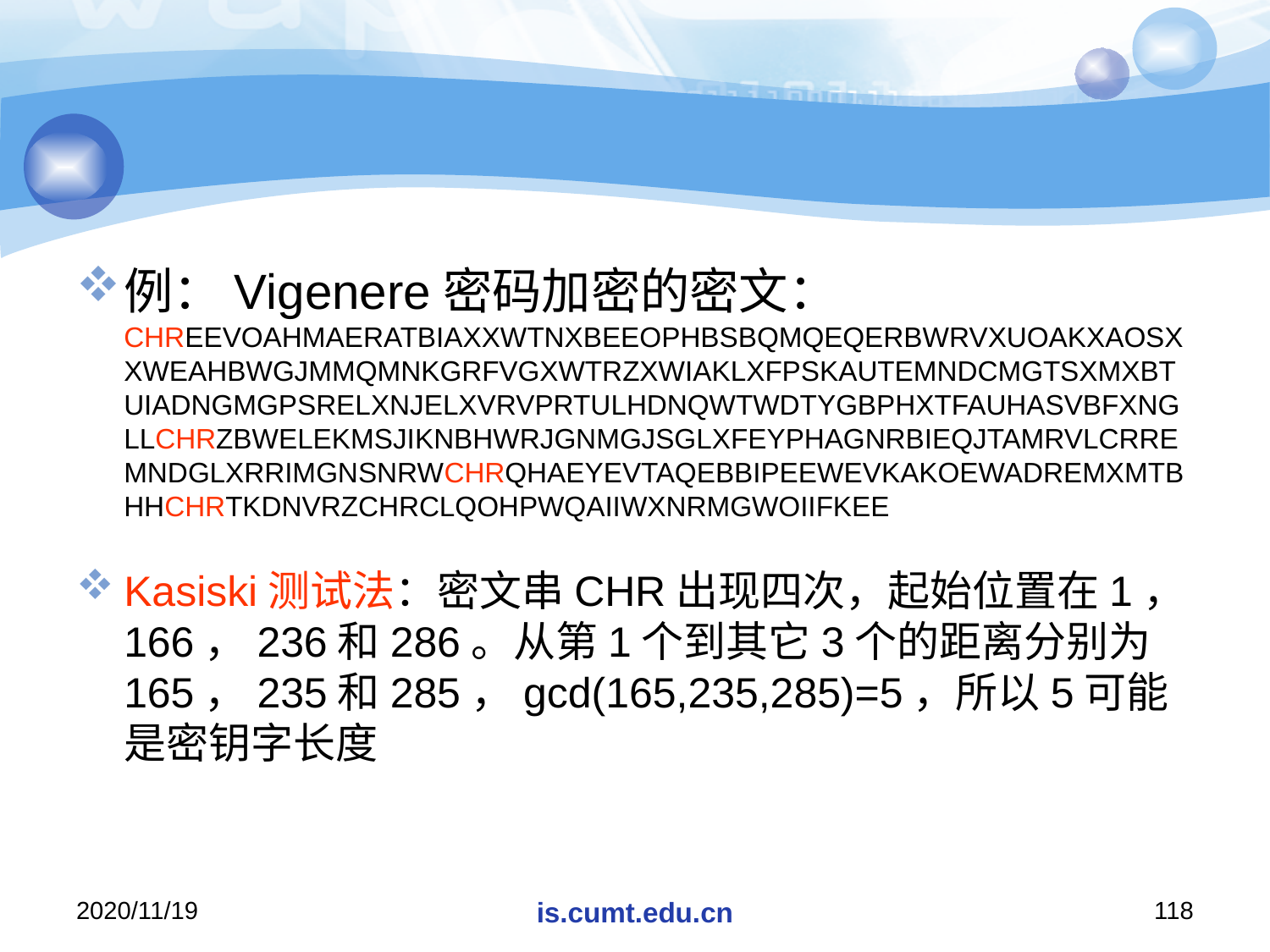

#
例：Vigenere密码加密的密文：
CHREEVOAHMAERATBIAXXWTNXBEEOPHBSBQMQEQERBWRVXUOAKXAOSXXWEAHBWGJMMQMNKGRFVGXWTRZXWIAKLXFPSKAUTEMNDCMGTSXMXBTUIADNGMGPSRELXNJELXVRVPRTULHDNQWTWDTYGBPHXTFAUHASVBFXNGLLCHRZBWELEKMSJIKNBHWRJGNMGJSGLXFEYPHAGNRBIEQJTAMRVLCRREMNDGLXRRIMGNSNRWCHRQHAEYEVTAQEBBIPEEWEVKAKOEWADREMXMTBHHCHRTKDNVRZCHRCLQOHPWQAIIWXNRMGWOIIFKEE

Kasiski测试法：密文串CHR出现四次，起始位置在1，166，236和286。从第1个到其它3个的距离分别为165，235和285，gcd(165,235,285)=5，所以5可能是密钥字长度
2020/11/19
is.cumt.edu.cn
118